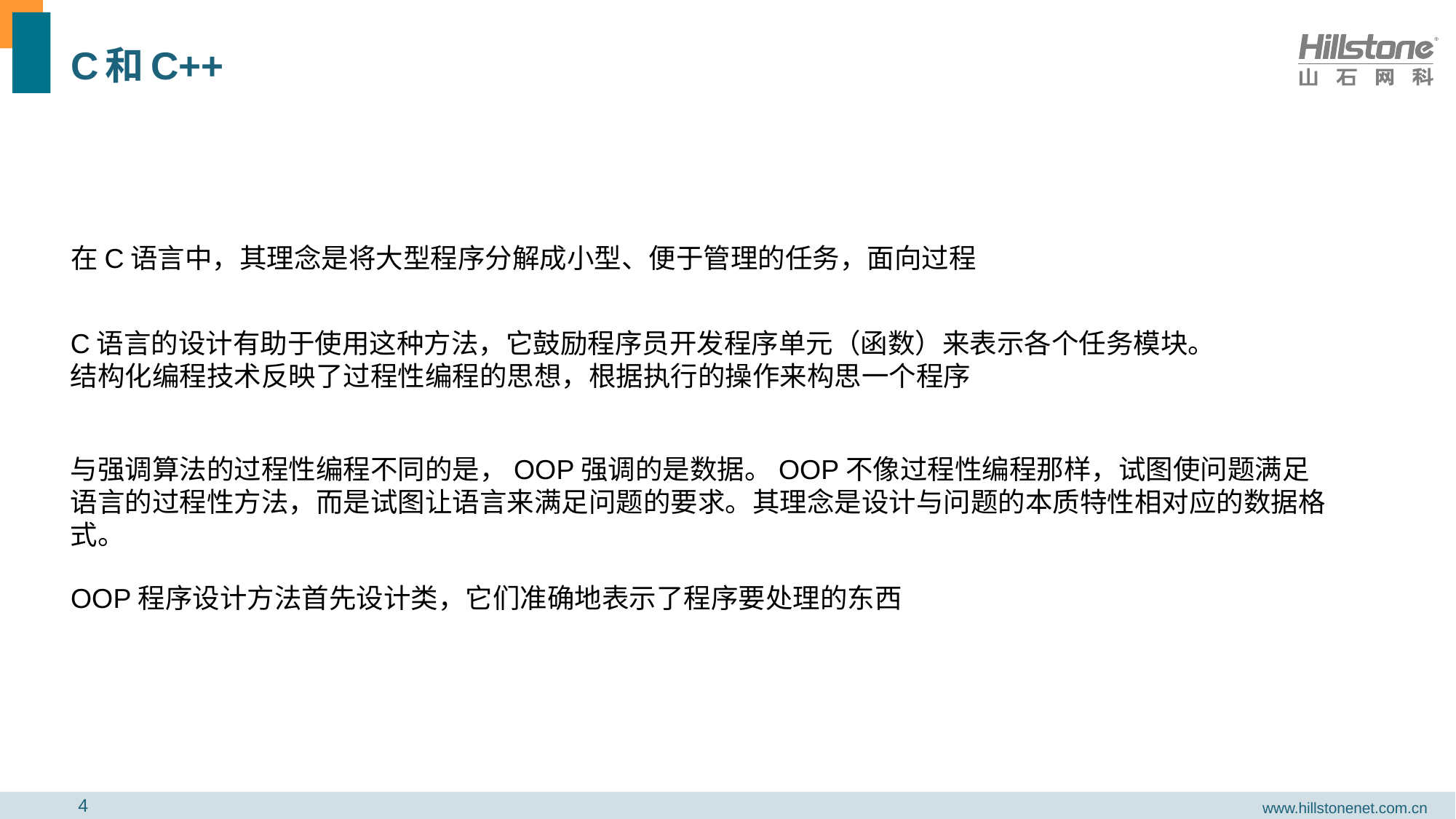

# C和C++
在C语言中，其理念是将大型程序分解成小型、便于管理的任务，面向过程
C语言的设计有助于使用这种方法，它鼓励程序员开发程序单元（函数）来表示各个任务模块。
结构化编程技术反映了过程性编程的思想，根据执行的操作来构思一个程序
与强调算法的过程性编程不同的是，OOP强调的是数据。OOP不像过程性编程那样，试图使问题满足语言的过程性方法，而是试图让语言来满足问题的要求。其理念是设计与问题的本质特性相对应的数据格式。
OOP程序设计方法首先设计类，它们准确地表示了程序要处理的东西
4